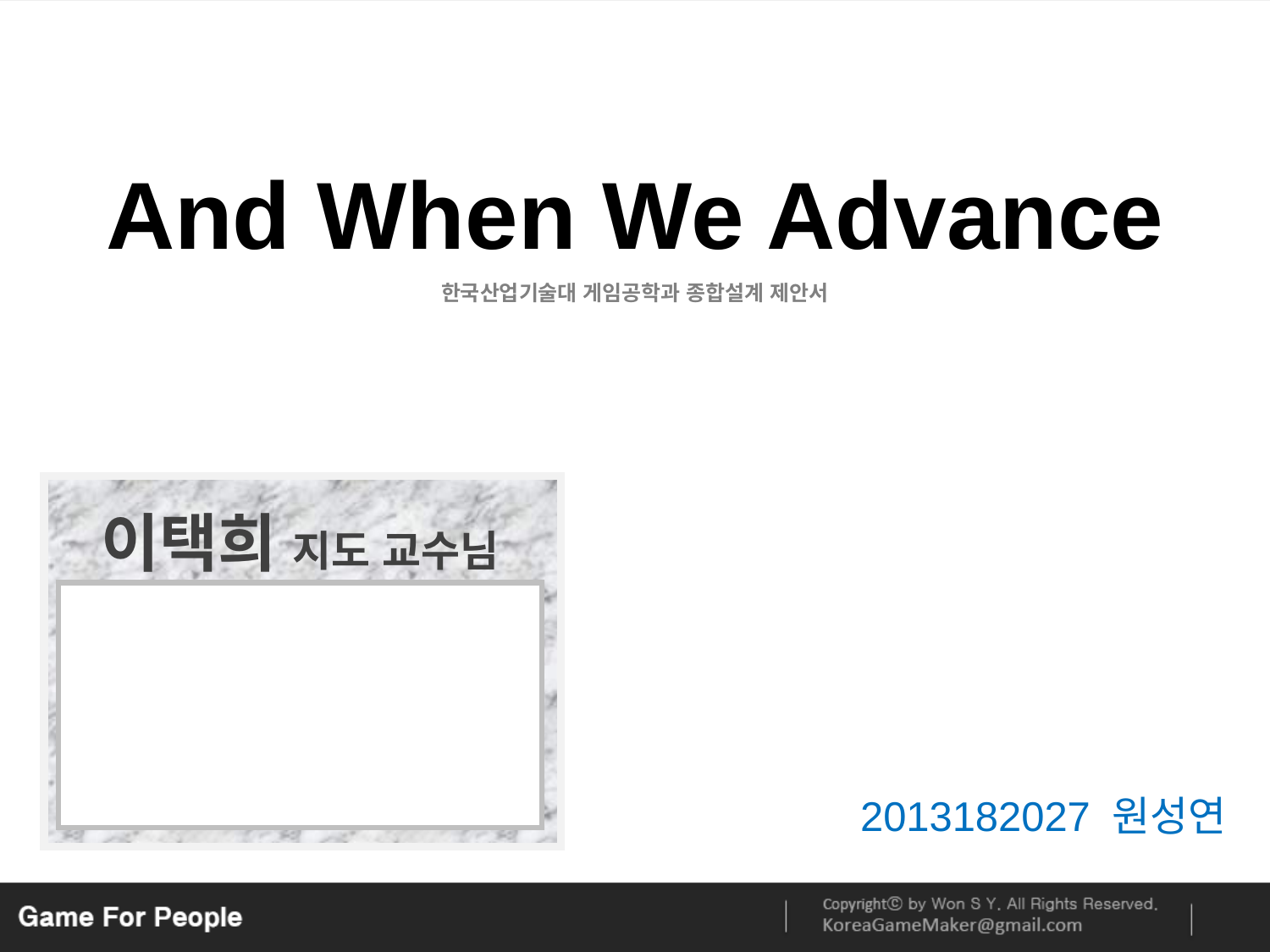

And When We Advance
한국산업기술대 게임공학과 종합설계 제안서

이택희 지도 교수님

2013182027 원성연